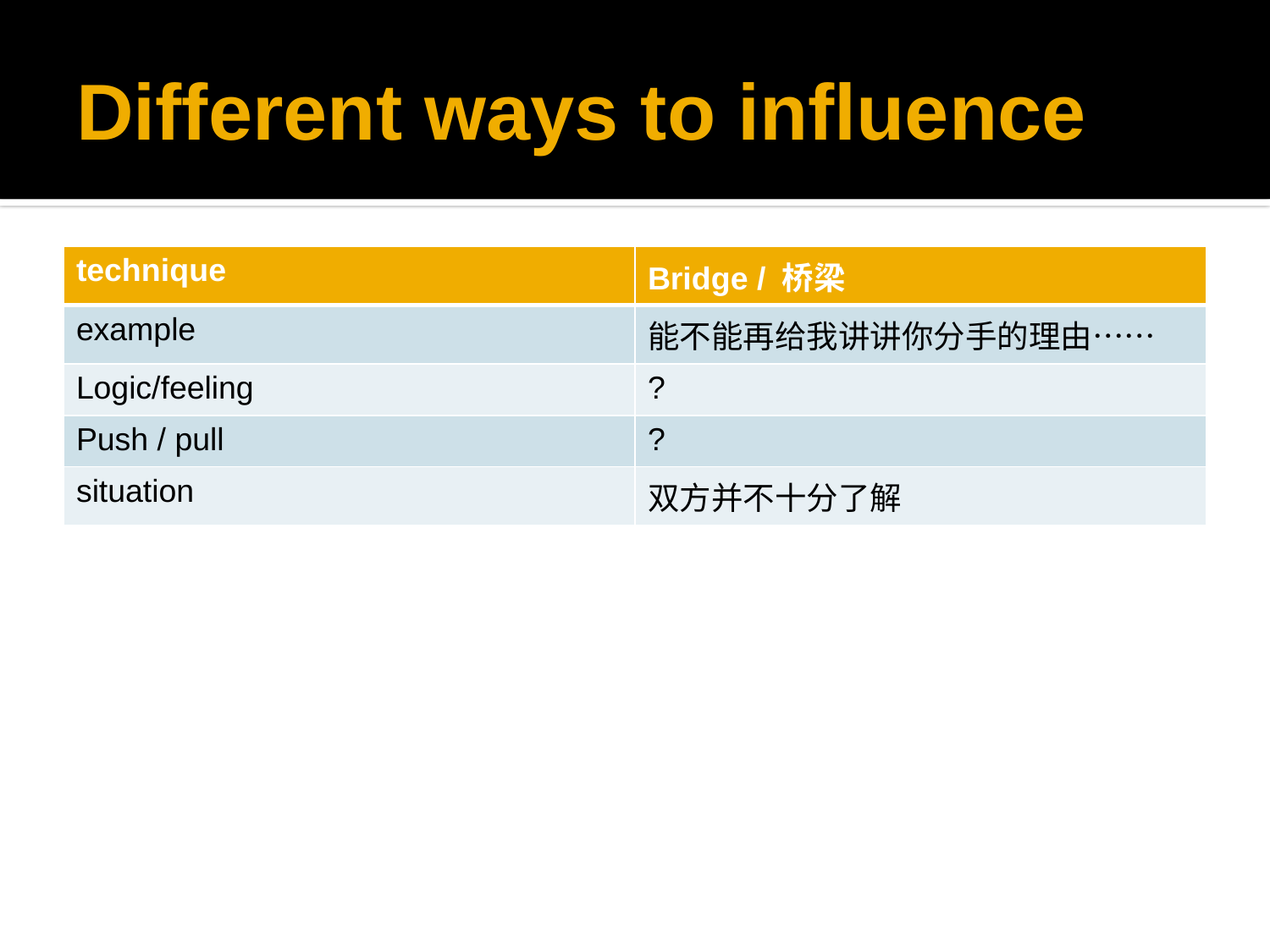

# Different ways to influence
| technique | Bridge / 桥梁 |
| --- | --- |
| example | 能不能再给我讲讲你分手的理由…… |
| Logic/feeling | ? |
| Push / pull | ? |
| situation | 双方并不十分了解 |